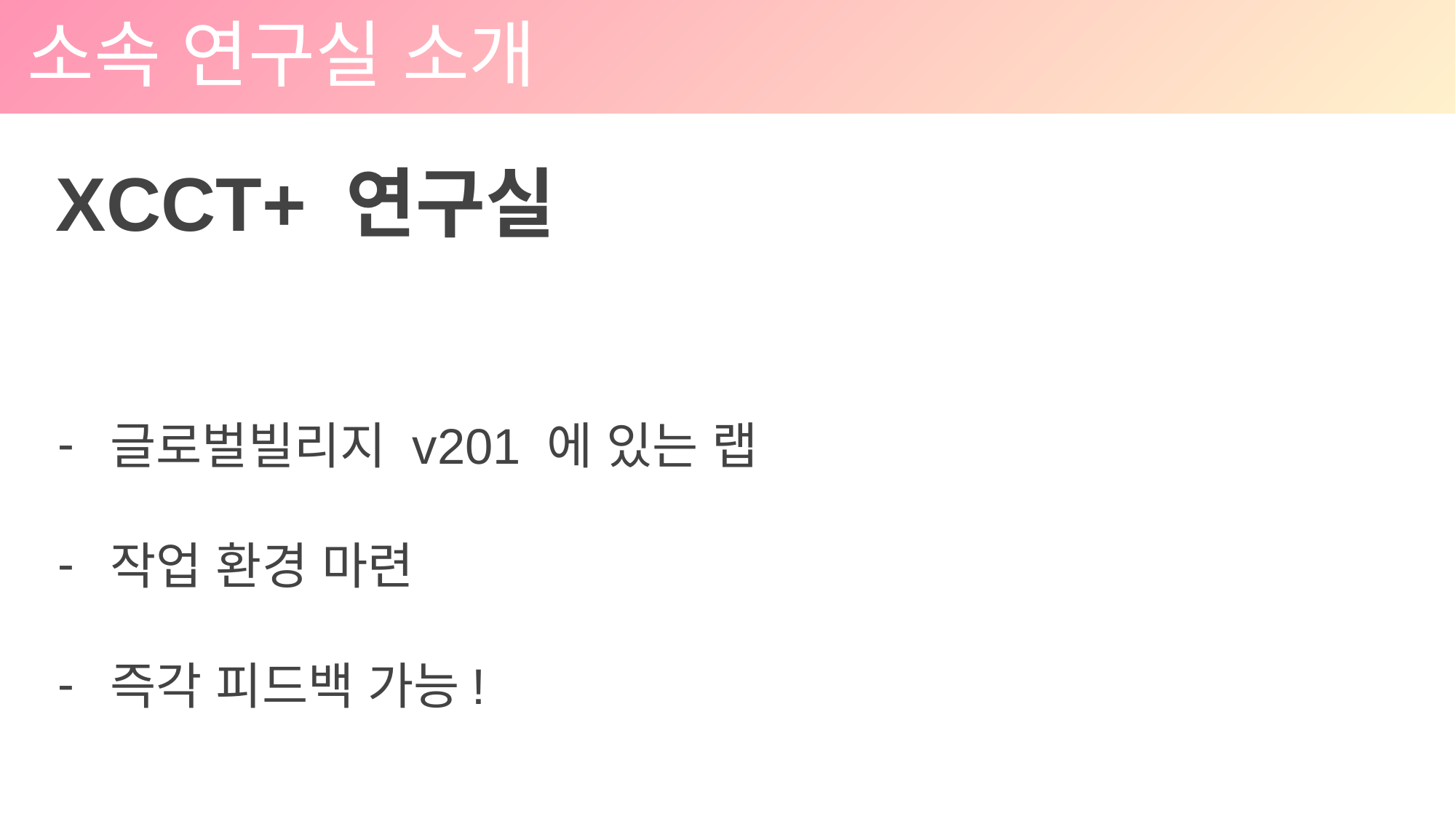

소속 연구실 소개
XCCT+ 연구실
글로벌빌리지 v201 에 있는 랩
작업 환경 마련
즉각 피드백 가능!